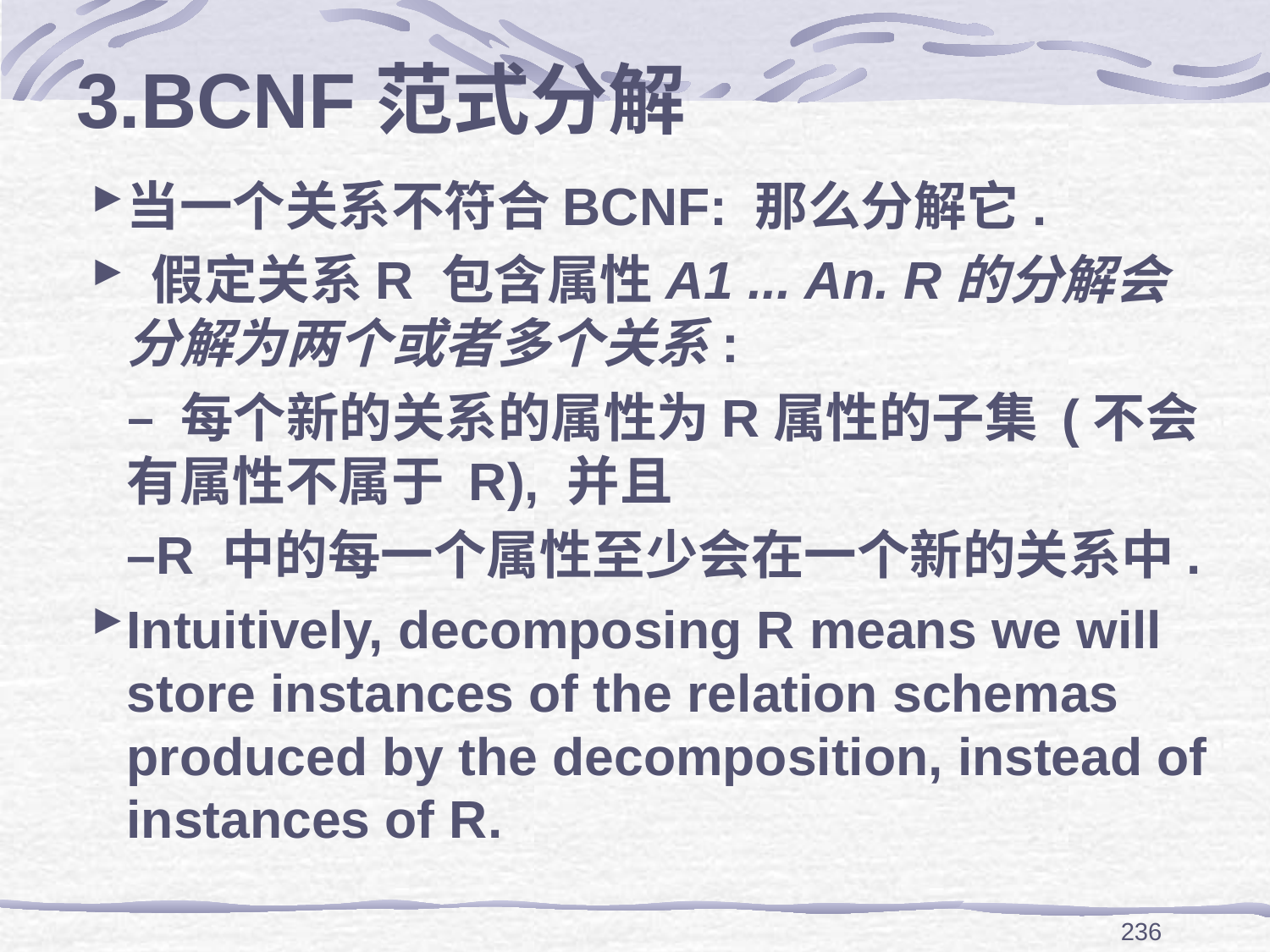

# 3.BCNF范式分解
当一个关系不符合BCNF: 那么分解它.
 假定关系R 包含属性A1 ... An. R的分解会分解为两个或者多个关系:
	– 每个新的关系的属性为R属性的子集 (不会有属性不属于 R), 并且
	–R 中的每一个属性至少会在一个新的关系中.
Intuitively, decomposing R means we will store instances of the relation schemas produced by the decomposition, instead of instances of R.
236